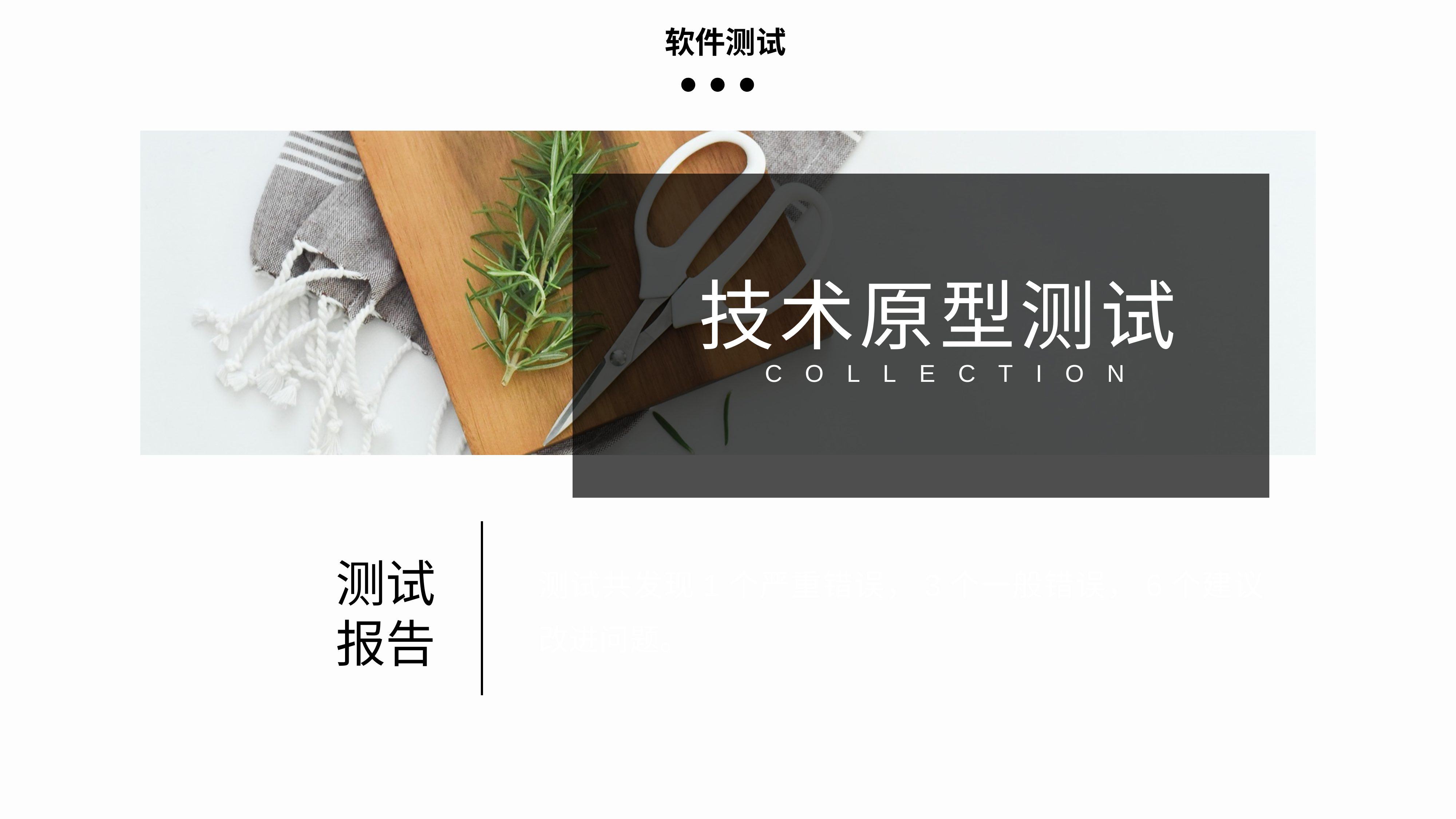

软件测试

技术原型测试
COLLECTION
测试共发现1个严重错误，3个一般错误，6个建议改进问题。
测试
报告